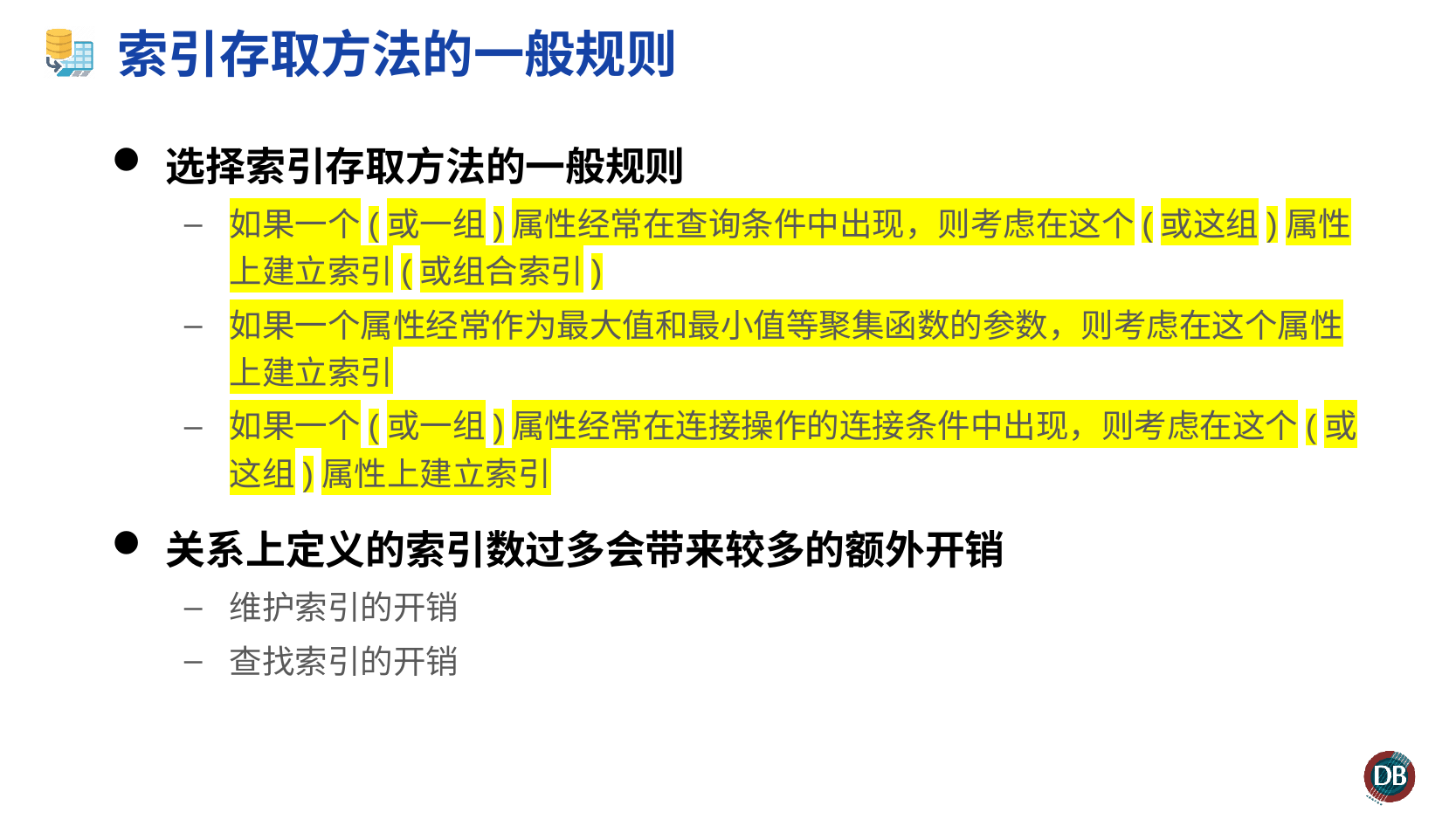

# 索引存取方法的一般规则
选择索引存取方法的一般规则
如果一个(或一组)属性经常在查询条件中出现，则考虑在这个(或这组)属性上建立索引(或组合索引)
如果一个属性经常作为最大值和最小值等聚集函数的参数，则考虑在这个属性上建立索引
如果一个(或一组)属性经常在连接操作的连接条件中出现，则考虑在这个(或这组)属性上建立索引
关系上定义的索引数过多会带来较多的额外开销
维护索引的开销
查找索引的开销